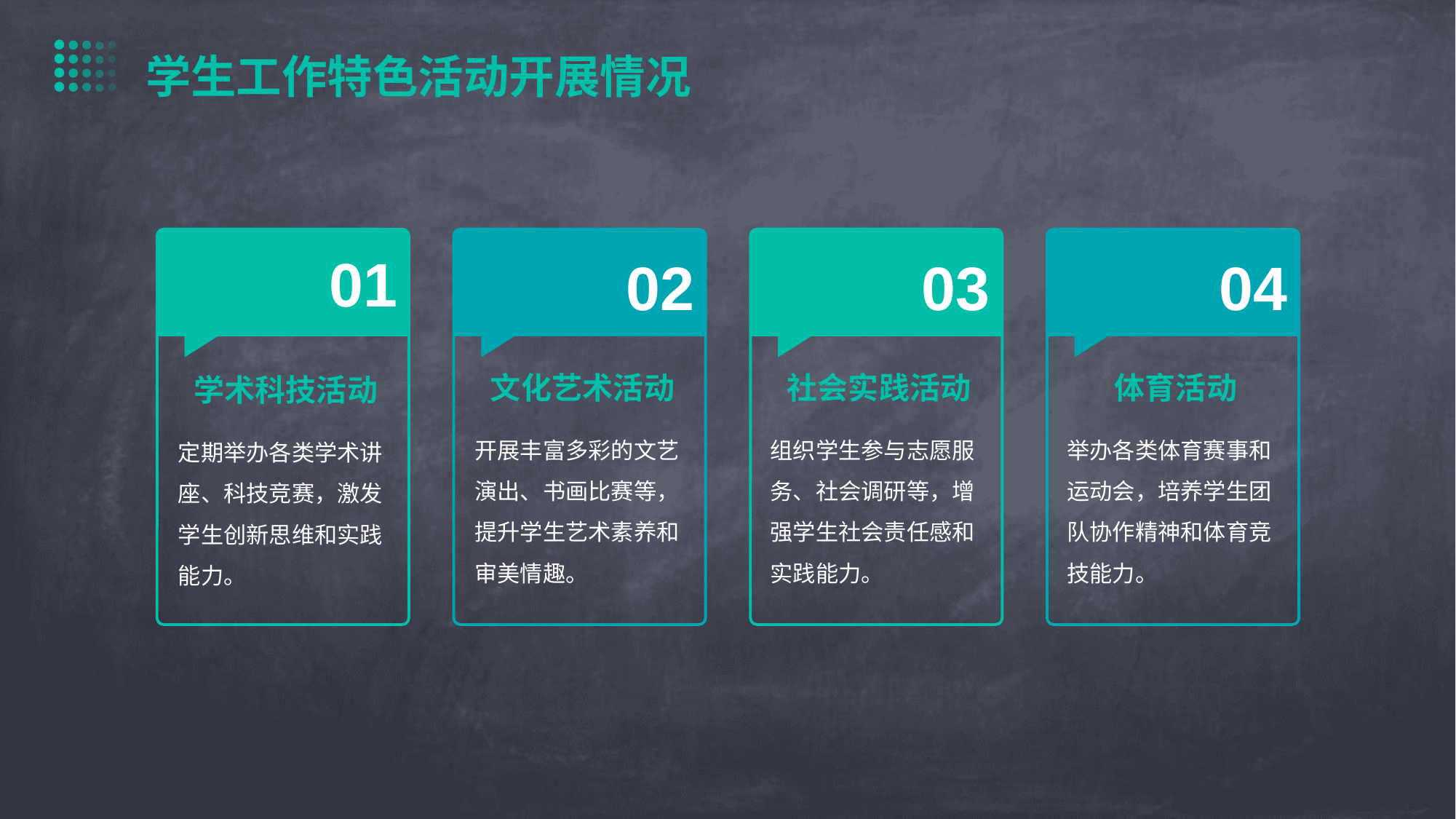

学生工作特色活动开展情况

01
02
03
04
文化艺术活动
社会实践活动
体育活动
学术科技活动
开展丰富多彩的文艺演出、书画比赛等，提升学生艺术素养和审美情趣。
组织学生参与志愿服务、社会调研等，增强学生社会责任感和实践能力。
举办各类体育赛事和运动会，培养学生团队协作精神和体育竞技能力。
定期举办各类学术讲座、科技竞赛，激发学生创新思维和实践能力。